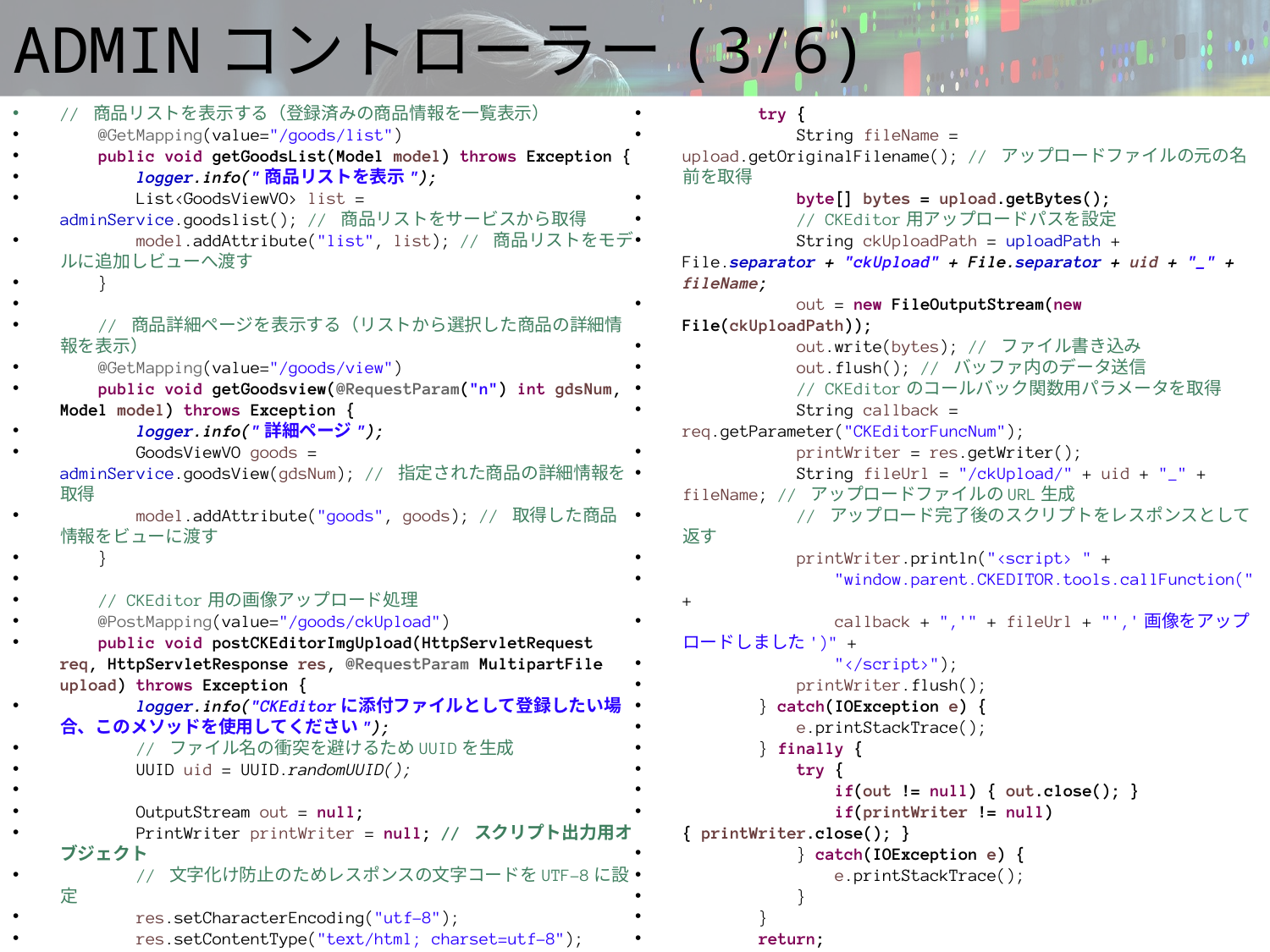

# ADMINコントローラー(3/6)
// 商品リストを表示する（登録済みの商品情報を一覧表示）
    @GetMapping(value="/goods/list")
    public void getGoodsList(Model model) throws Exception {
        logger.info("商品リストを表示");
        List<GoodsViewVO> list = adminService.goodslist(); // 商品リストをサービスから取得
        model.addAttribute("list", list); // 商品リストをモデルに追加しビューへ渡す
    }

    // 商品詳細ページを表示する（リストから選択した商品の詳細情報を表示）
    @GetMapping(value="/goods/view")
    public void getGoodsview(@RequestParam("n") int gdsNum, Model model) throws Exception {
        logger.info("詳細ページ");
        GoodsViewVO goods = adminService.goodsView(gdsNum); // 指定された商品の詳細情報を取得
        model.addAttribute("goods", goods); // 取得した商品情報をビューに渡す
    }

    // CKEditor用の画像アップロード処理
    @PostMapping(value="/goods/ckUpload")
    public void postCKEditorImgUpload(HttpServletRequest req, HttpServletResponse res, @RequestParam MultipartFile upload) throws Exception {
        logger.info("CKEditorに添付ファイルとして登録したい場合、このメソッドを使用してください");
        // ファイル名の衝突を避けるためUUIDを生成
        UUID uid = UUID.randomUUID();

        OutputStream out = null;
        PrintWriter printWriter = null; // スクリプト出力用オブジェクト
        // 文字化け防止のためレスポンスの文字コードをUTF-8に設定
        res.setCharacterEncoding("utf-8");
        res.setContentType("text/html; charset=utf-8");

        try {
            String fileName = upload.getOriginalFilename(); // アップロードファイルの元の名前を取得
            byte[] bytes = upload.getBytes();
            // CKEditor用アップロードパスを設定
            String ckUploadPath = uploadPath + File.separator + "ckUpload" + File.separator + uid + "_" + fileName;
            out = new FileOutputStream(new File(ckUploadPath));
            out.write(bytes); // ファイル書き込み
            out.flush(); // バッファ内のデータ送信
            // CKEditorのコールバック関数用パラメータを取得
            String callback = req.getParameter("CKEditorFuncNum");
            printWriter = res.getWriter();
            String fileUrl = "/ckUpload/" + uid + "_" + fileName; // アップロードファイルのURL生成
            // アップロード完了後のスクリプトをレスポンスとして返す
            printWriter.println("<script> " +
                "window.parent.CKEDITOR.tools.callFunction(" +
                callback + ",'" + fileUrl + "','画像をアップロードしました')" +
                "</script>");
            printWriter.flush();
        } catch(IOException e) {
            e.printStackTrace();
        } finally {
            try {
                if(out != null) { out.close(); }
                if(printWriter != null) { printWriter.close(); }
            } catch(IOException e) {
                e.printStackTrace();
            }
        }
        return;
    }